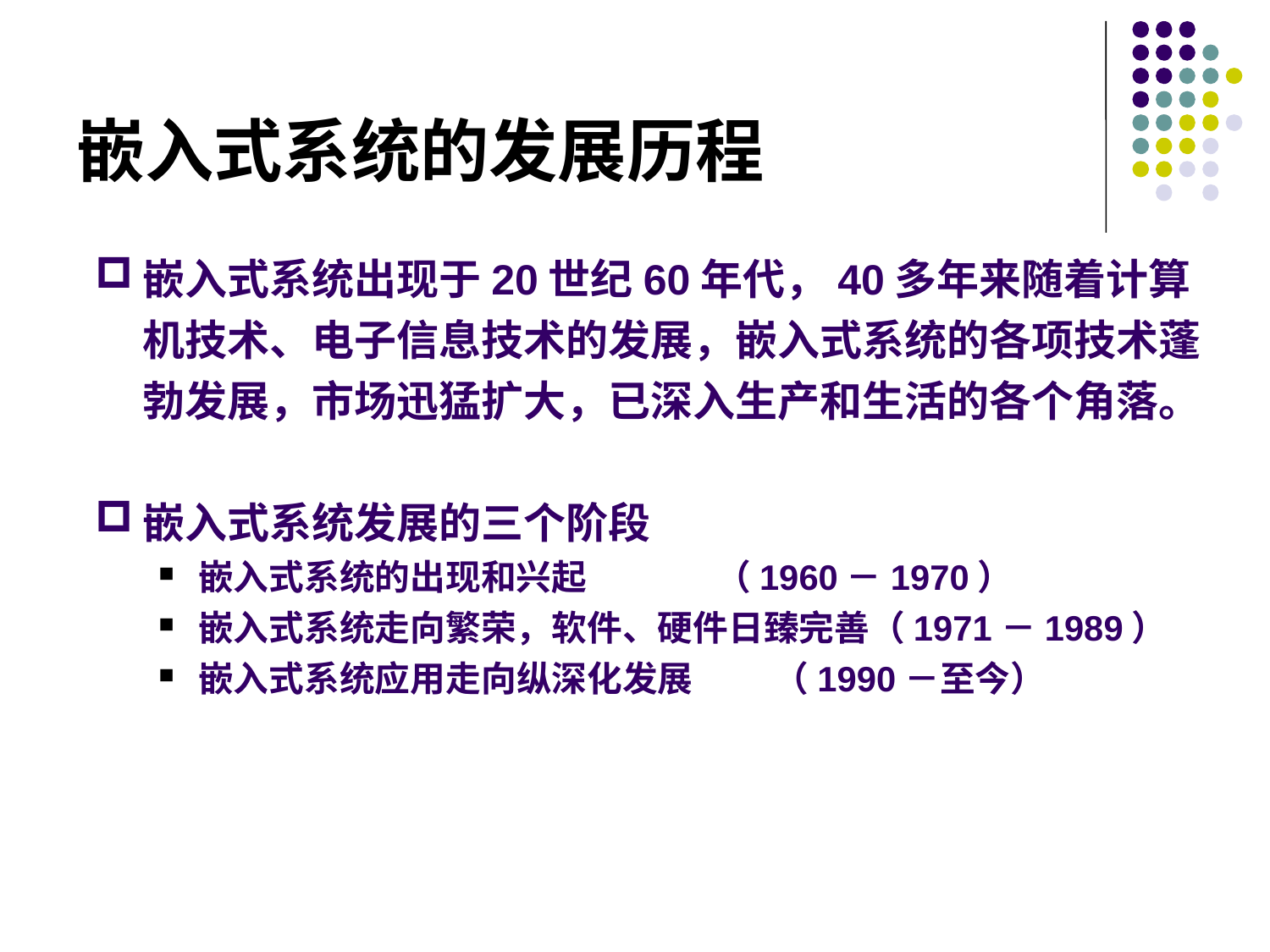

# 嵌入式系统的发展历程
嵌入式系统出现于20世纪60年代，40多年来随着计算机技术、电子信息技术的发展，嵌入式系统的各项技术蓬勃发展，市场迅猛扩大，已深入生产和生活的各个角落。

嵌入式系统发展的三个阶段
嵌入式系统的出现和兴起                （1960－1970）
嵌入式系统走向繁荣，软件、硬件日臻完善（1971－1989）
嵌入式系统应用走向纵深化发展          （1990－至今）